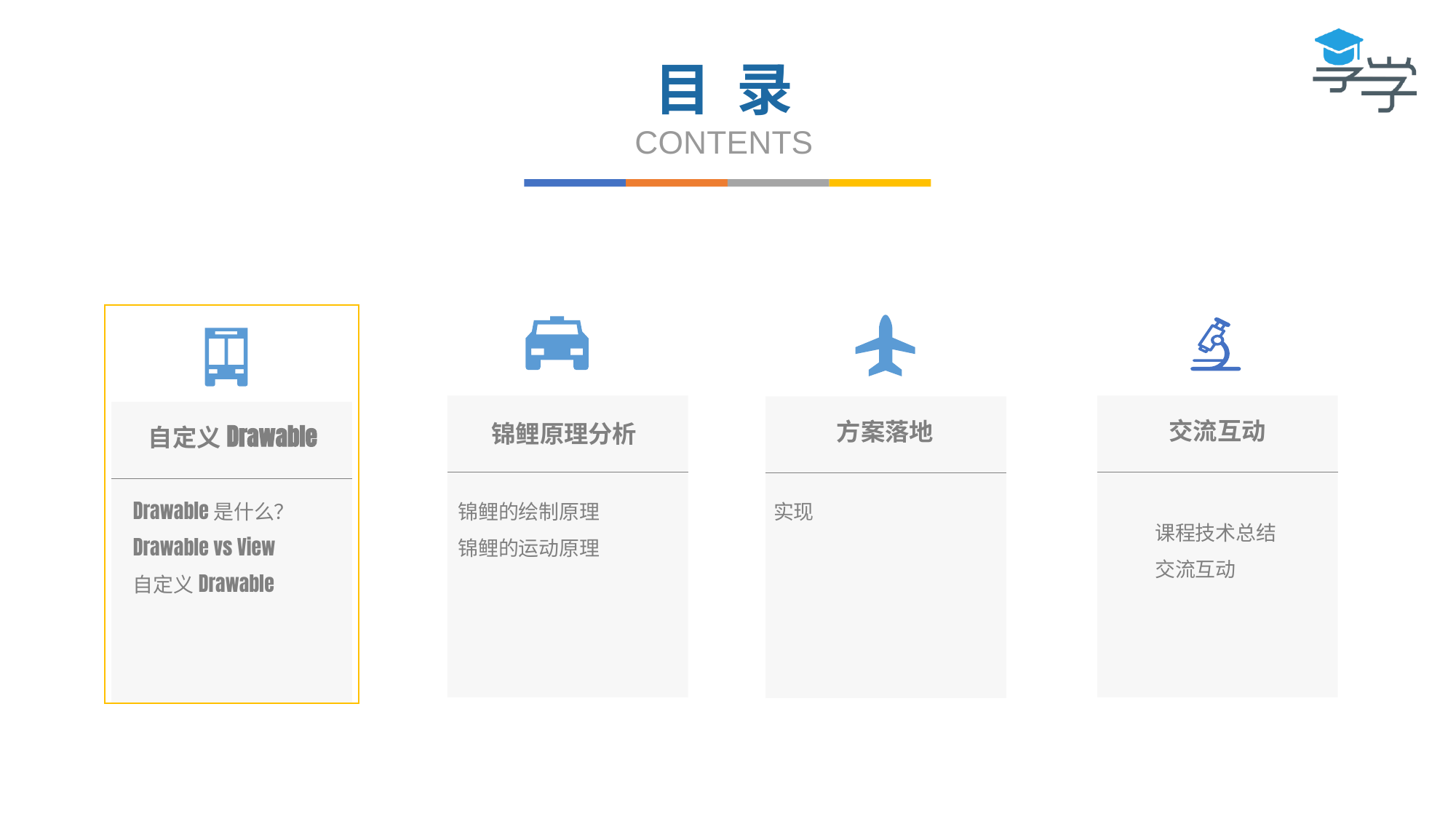

目  录
CONTENTS

交流互动
方案落地
锦鲤原理分析
自定义Drawable
Drawable是什么？
Drawable vs View
自定义Drawable
锦鲤的绘制原理
锦鲤的运动原理
实现
课程技术总结
交流互动